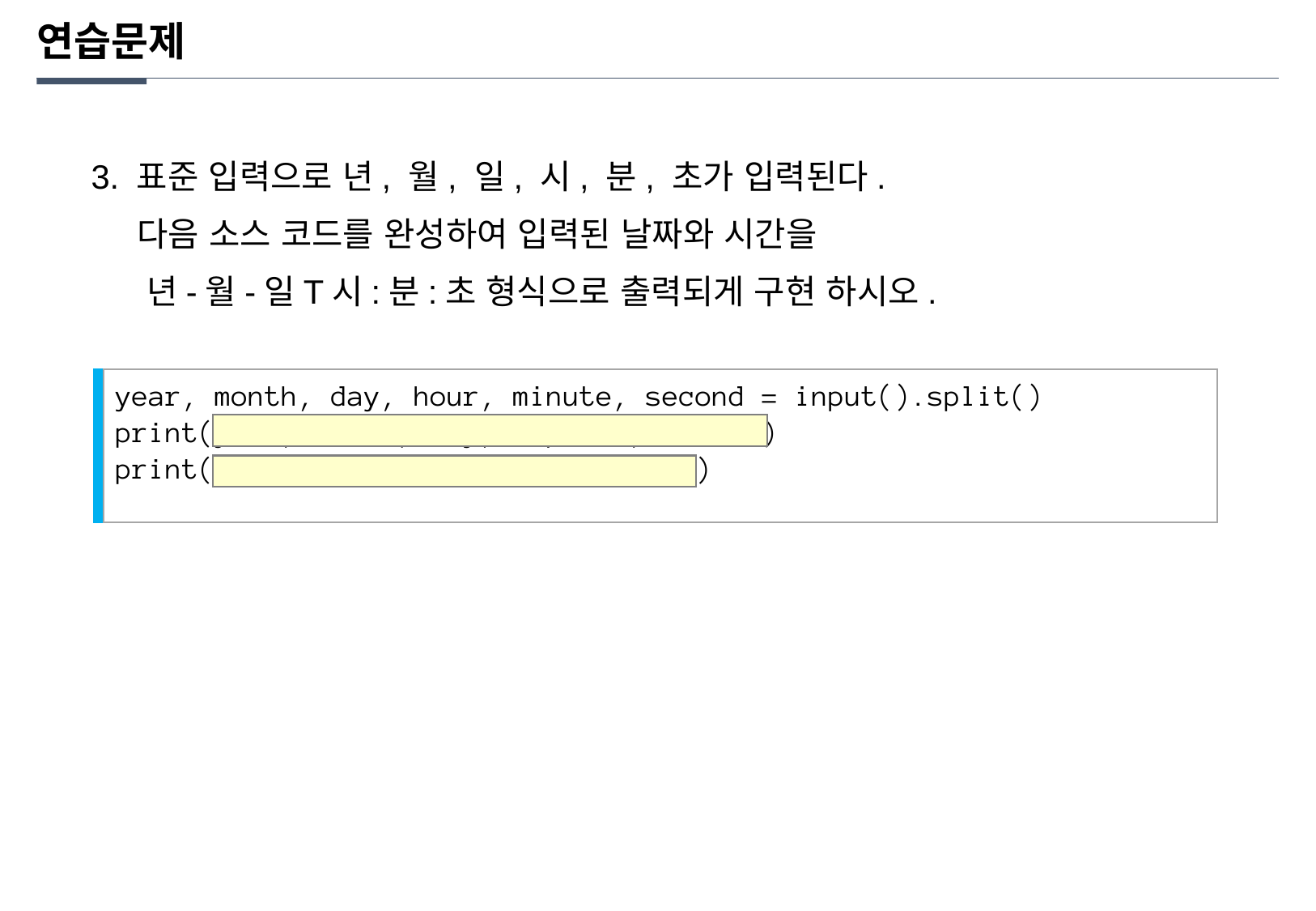

연습문제
3. 표준 입력으로 년, 월, 일, 시, 분, 초가 입력된다.
    다음 소스 코드를 완성하여 입력된 날짜와 시간을
     년-월-일T시:분:초 형식으로 출력되게 구현 하시오.

year, month, day, hour, minute, second = input().split()
print(year, month, day, sep='-',end='T')
print(hour, minute, second, sep=':')